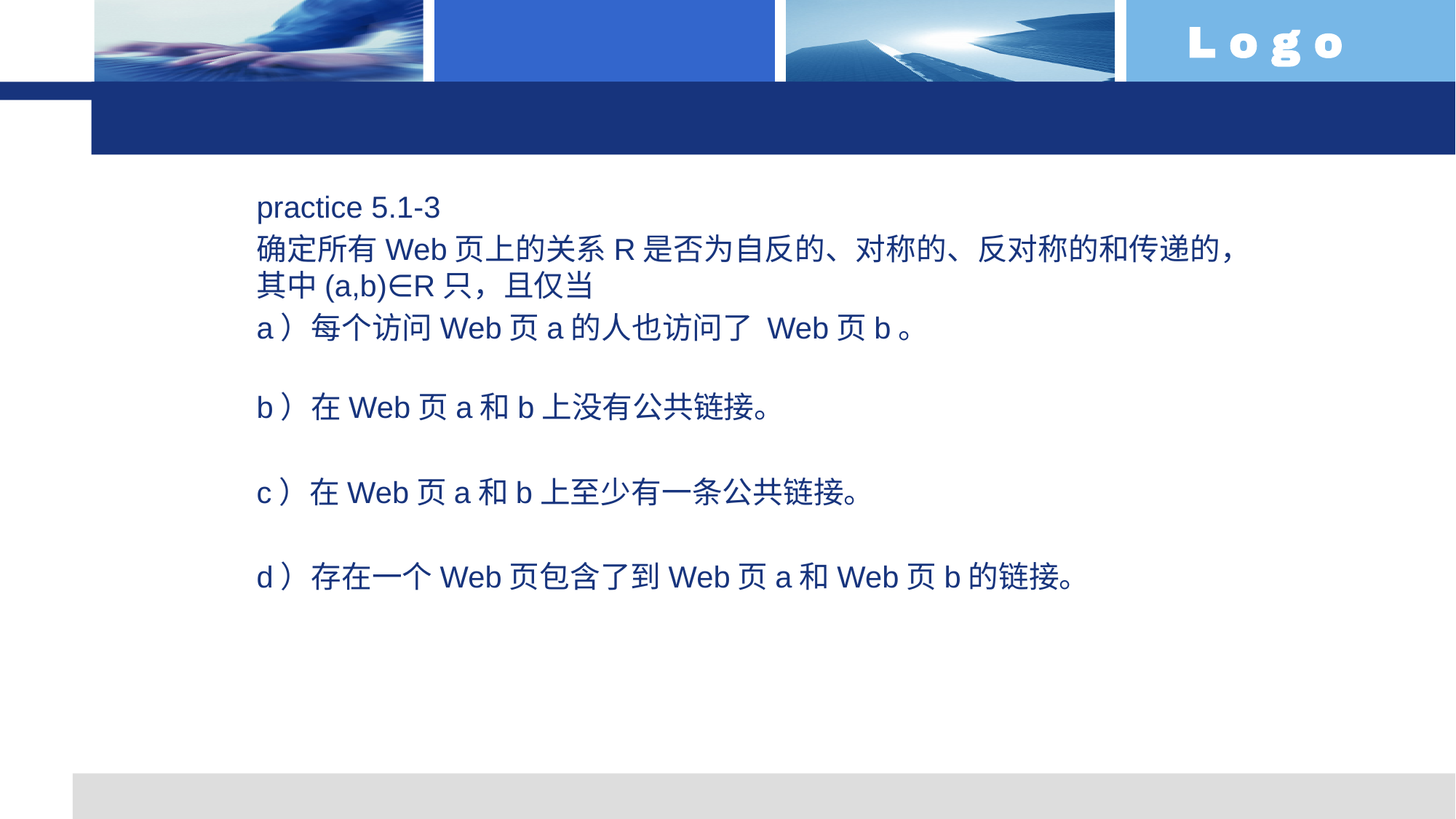

practice 5.1-3
确定所有Web页上的关系R是否为自反的、对称的、反对称的和传递的，其中(a,b)∈R只，且仅当
a）每个访问Web页a的人也访问了 Web页b。
b）在Web页a和b上没有公共链接。

c）在Web页a和b上至少有一条公共链接。

d）存在一个Web页包含了到Web页a和Web页b的链接。